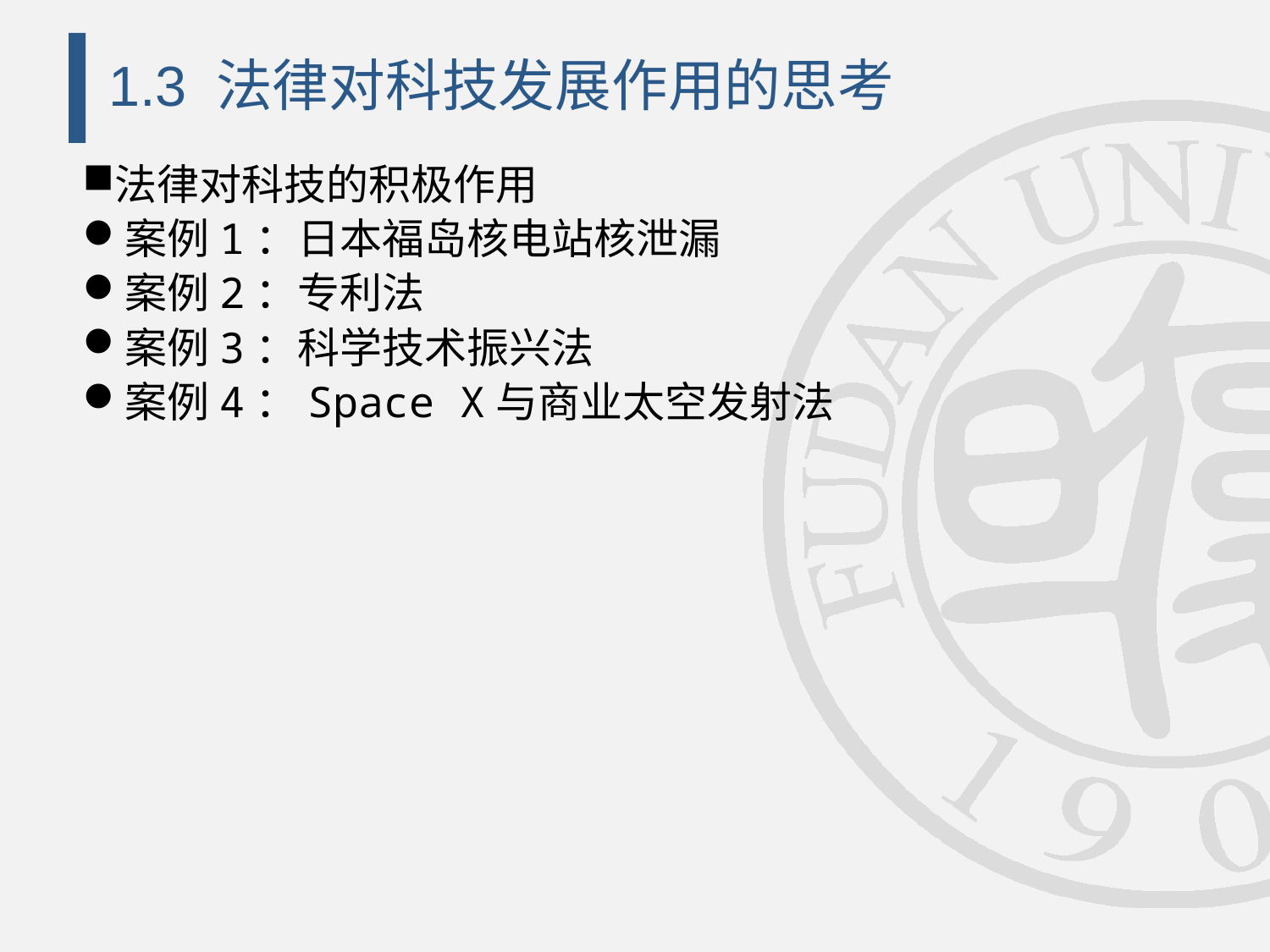

# 1.3 法律对科技发展作用的思考
法律对科技的积极作用
案例1：日本福岛核电站核泄漏
案例2：专利法
案例3：科学技术振兴法
案例4：Space X与商业太空发射法